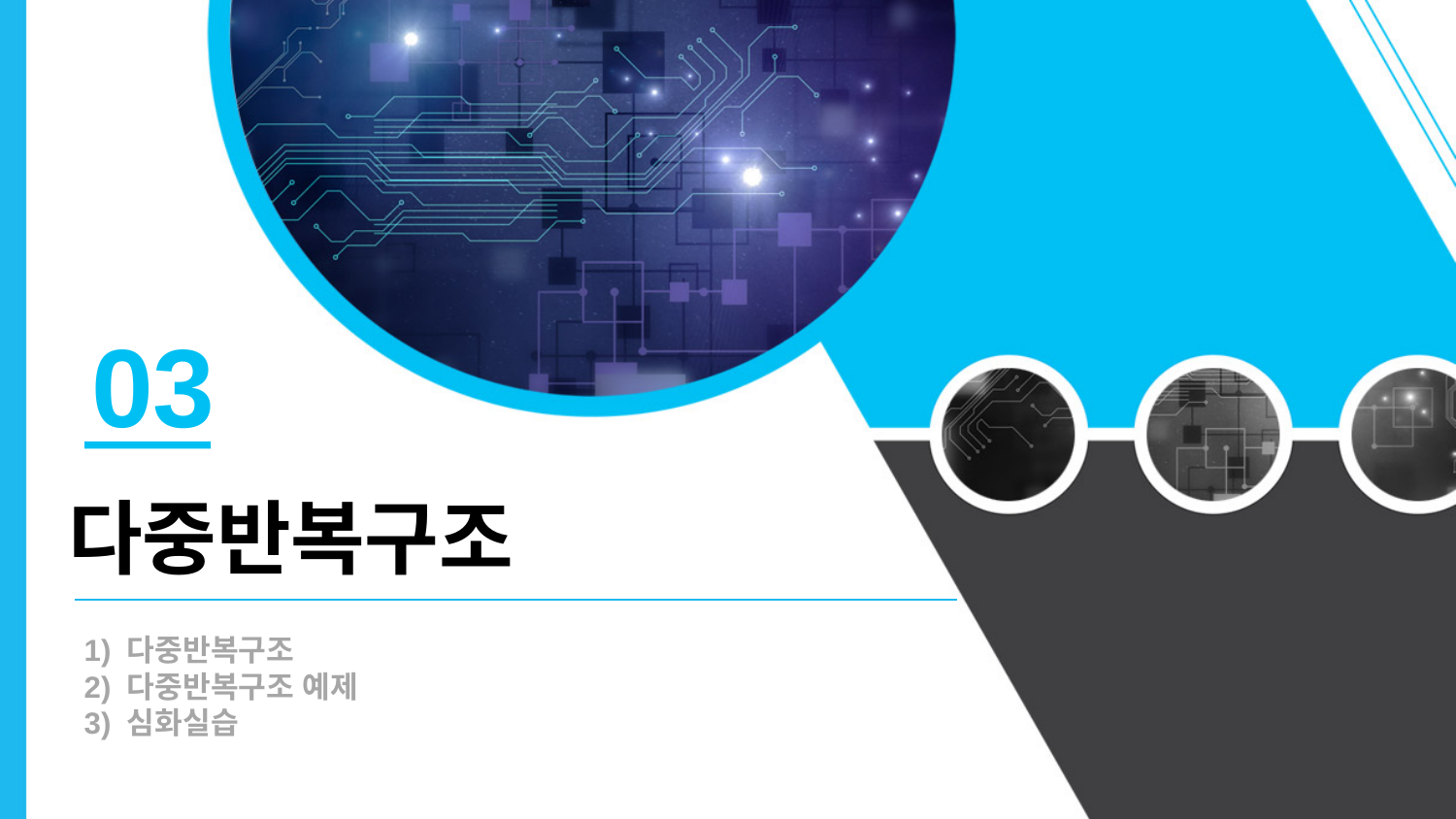

03

다중반복구조
1) 다중반복구조
2) 다중반복구조 예제
3) 심화실습